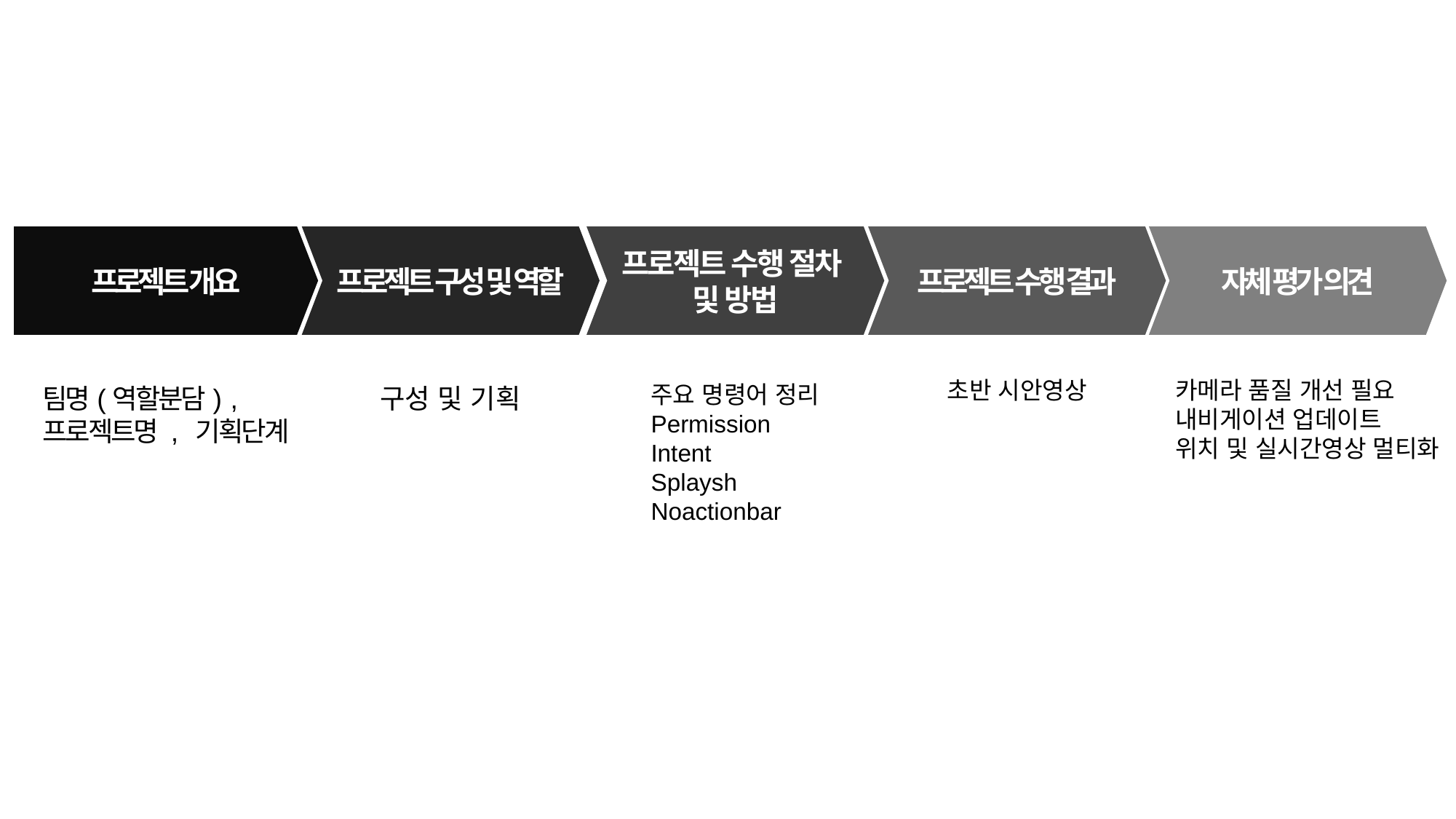

프로젝트 구성 및 역할
프로젝트 수행 절차
및 방법
프로젝트 수행 결과
프로젝트 개요
자체 평가 의견
초반 시안영상
카메라 품질 개선 필요
내비게이션 업데이트
위치 및 실시간영상 멀티화
주요 명령어 정리
Permission
Intent
Splaysh
Noactionbar
팀명(역할분담)  ,
프로젝트명 ,  기획단계
구성 및 기획